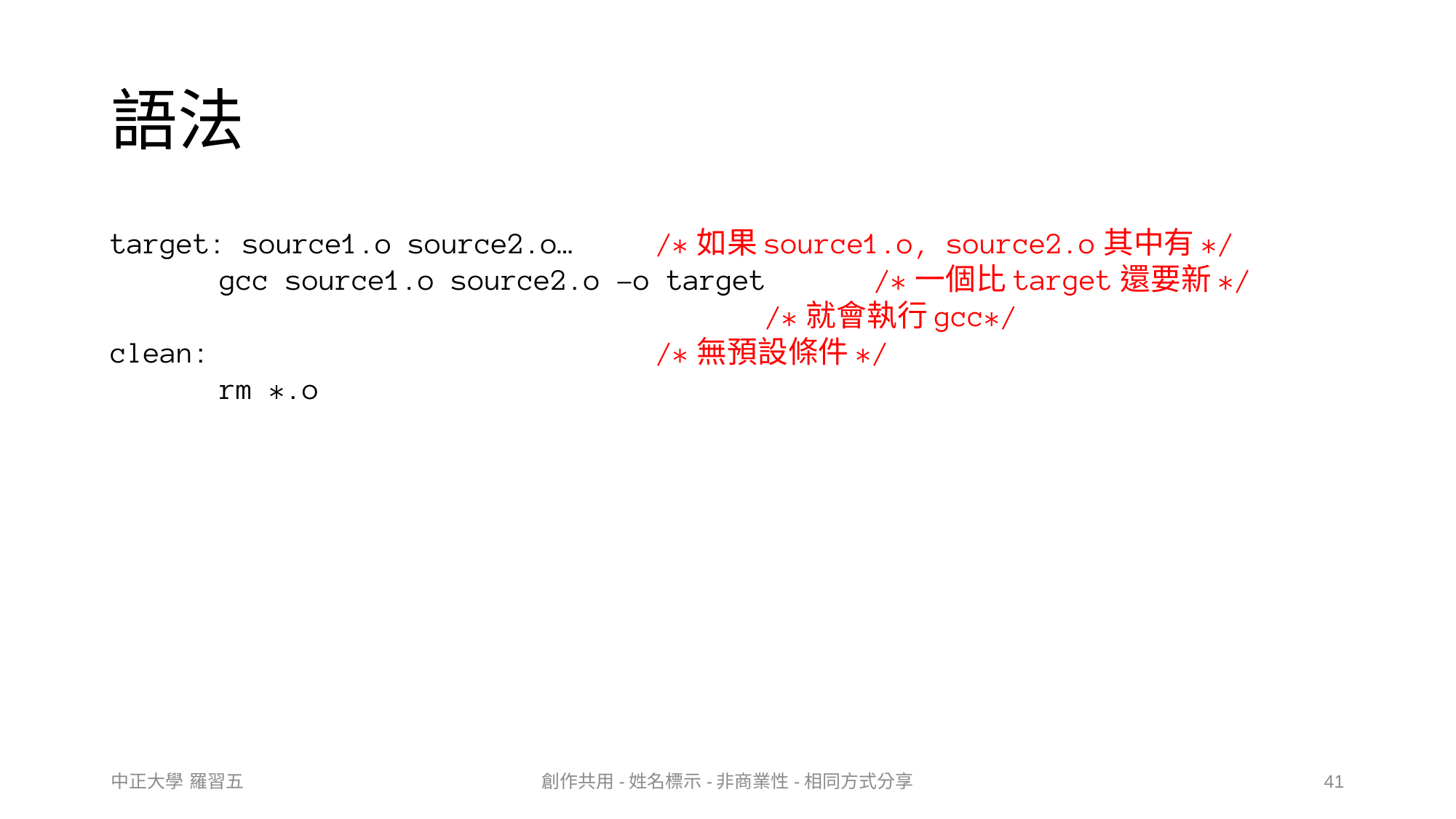

# 語法
target: source1.o source2.o…	/*如果source1.o, source2.o其中有*/
	gcc source1.o source2.o –o target	/*一個比target還要新*/
						/*就會執行gcc*/
clean:					/*無預設條件*/
	rm *.o
中正大學 羅習五
創作共用-姓名標示-非商業性-相同方式分享
41